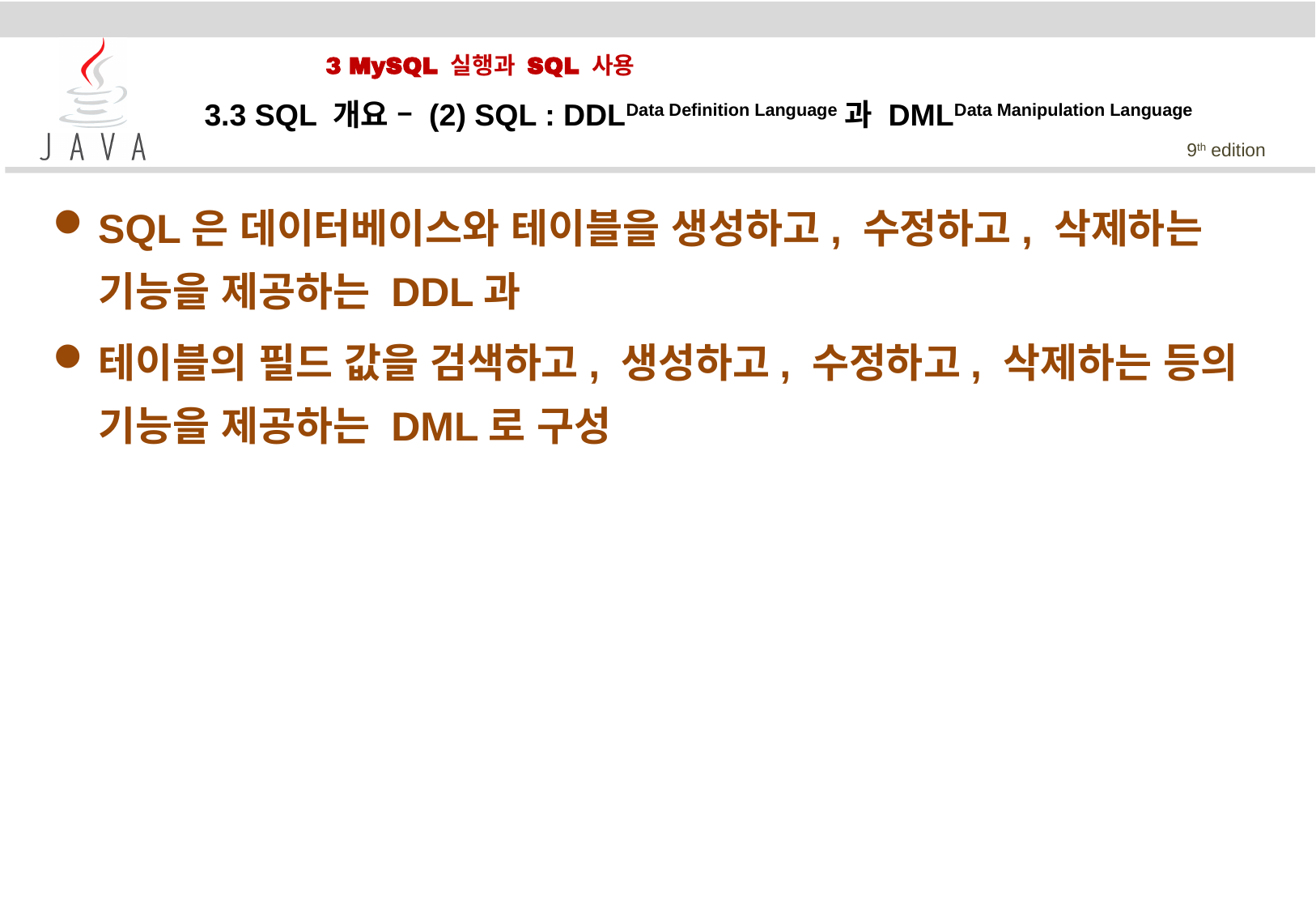

# 3 MySQL 실행과 SQL 사용
3.3 SQL 개요 – (2) SQL : DDLData Definition Language과 DMLData Manipulation Language
SQL은 데이터베이스와 테이블을 생성하고, 수정하고, 삭제하는 기능을 제공하는 DDL과
테이블의 필드 값을 검색하고, 생성하고, 수정하고, 삭제하는 등의 기능을 제공하는 DML로 구성